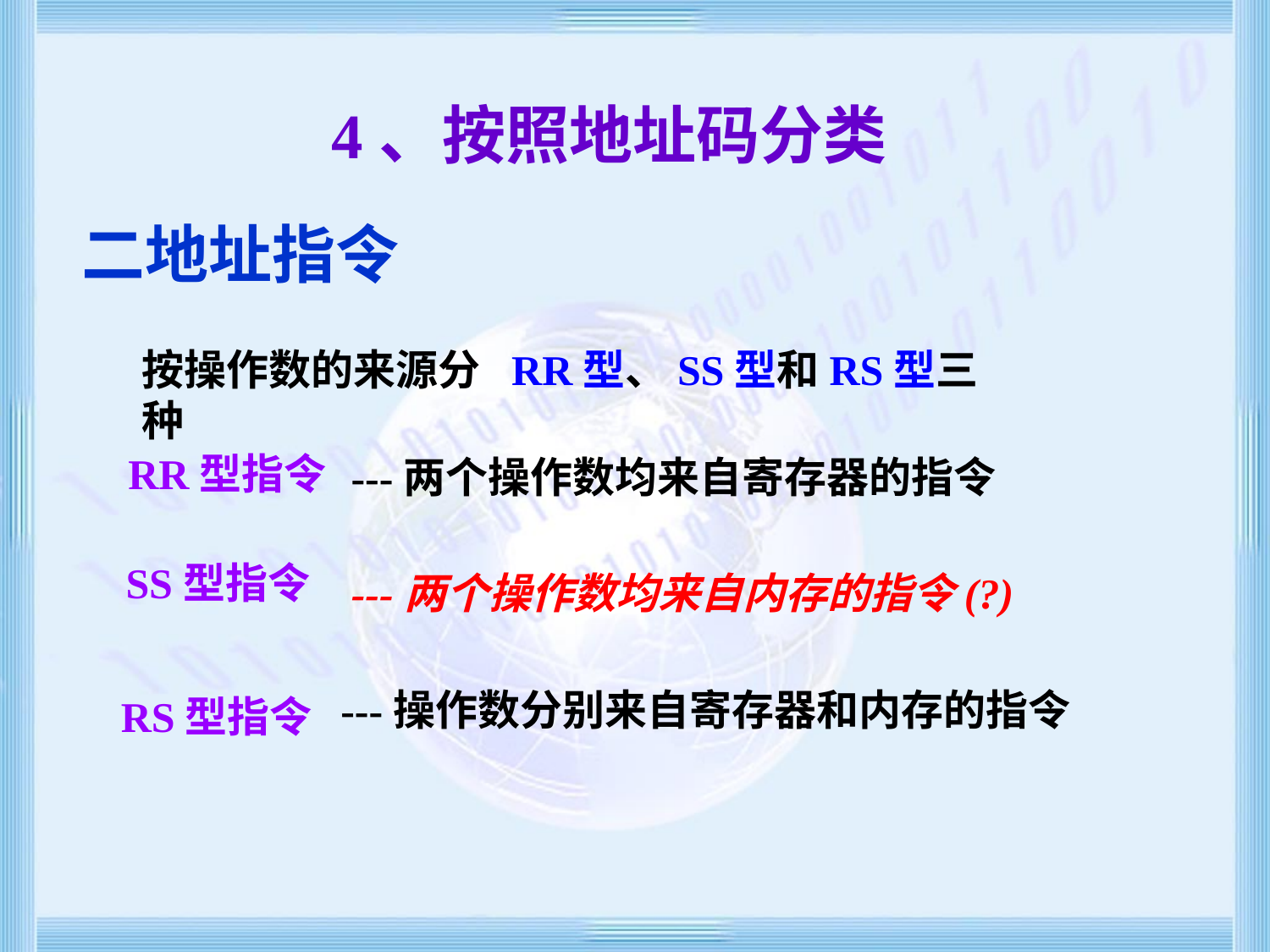

4、按照地址码分类
二地址指令
按操作数的来源分  RR型、SS型和RS型三种
RR型指令
---两个操作数均来自寄存器的指令
SS型指令
---两个操作数均来自内存的指令(?)
RS型指令
---操作数分别来自寄存器和内存的指令

19